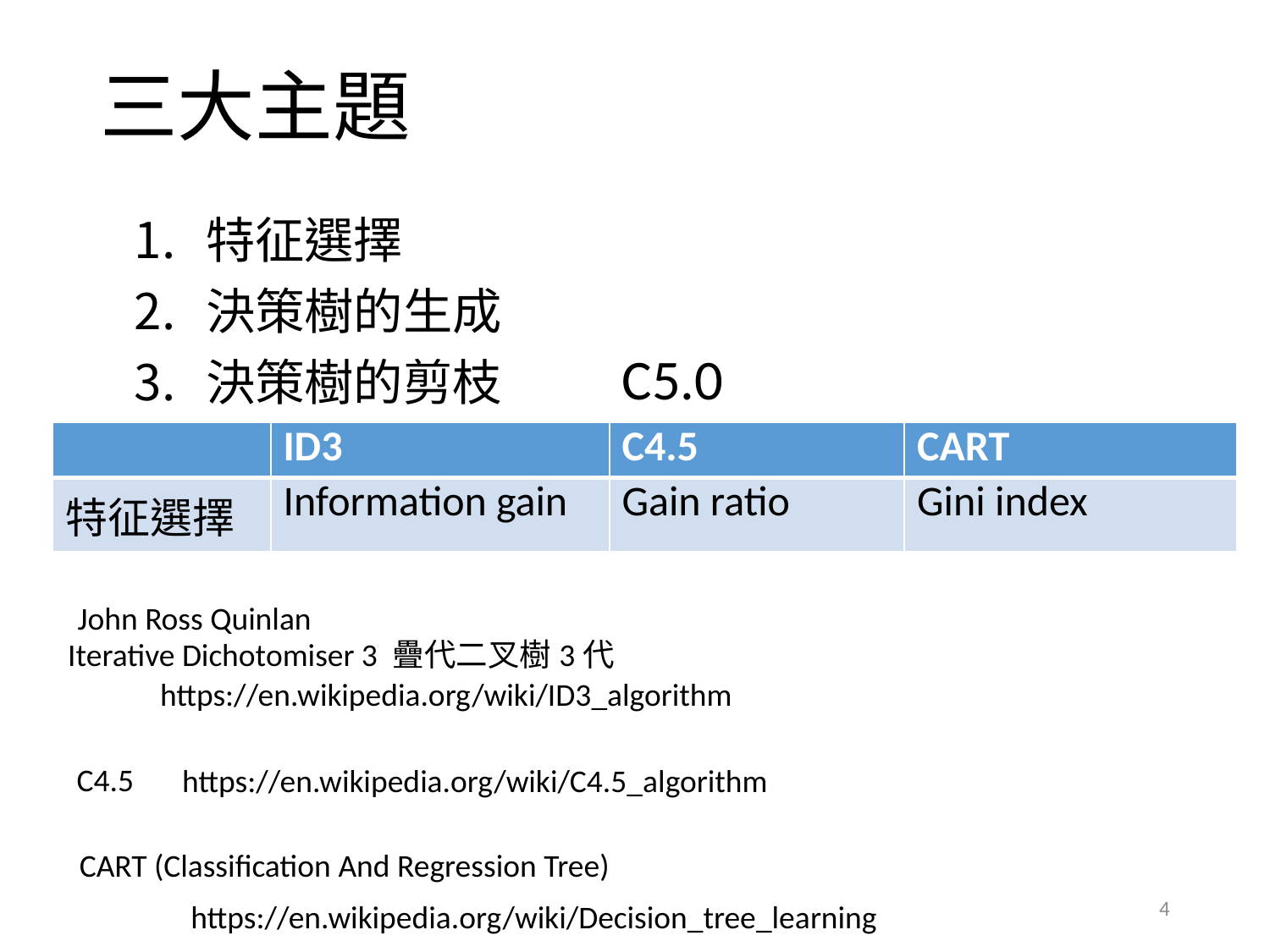

# 三大主題
特征選擇
決策樹的生成
決策樹的剪枝
C5.0
|  | ID3 | C4.5 | CART |
| --- | --- | --- | --- |
| 特征選擇 | Information gain | Gain ratio | Gini index |
John Ross Quinlan
Iterative Dichotomiser 3 疊代二叉樹3代
https://en.wikipedia.org/wiki/ID3_algorithm
C4.5
https://en.wikipedia.org/wiki/C4.5_algorithm
CART (Classification And Regression Tree)
4
https://en.wikipedia.org/wiki/Decision_tree_learning